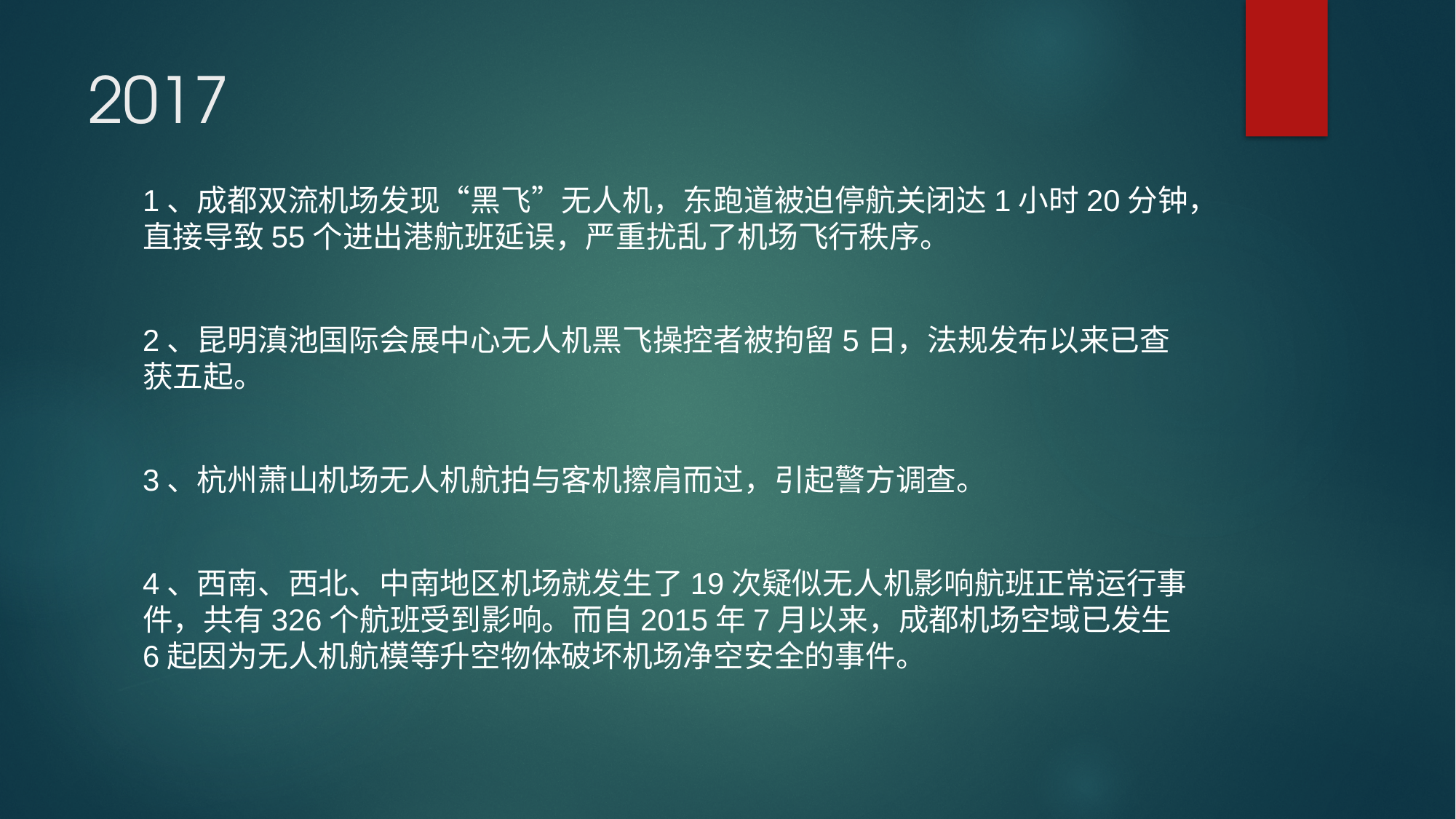

# 2017
1、成都双流机场发现“黑飞”无人机，东跑道被迫停航关闭达1小时20分钟，直接导致55个进出港航班延误，严重扰乱了机场飞行秩序。

2、昆明滇池国际会展中心无人机黑飞操控者被拘留5日，法规发布以来已查获五起。

3、杭州萧山机场无人机航拍与客机擦肩而过，引起警方调查。

4、西南、西北、中南地区机场就发生了19次疑似无人机影响航班正常运行事件，共有326个航班受到影响。而自2015年7月以来，成都机场空域已发生6起因为无人机航模等升空物体破坏机场净空安全的事件。